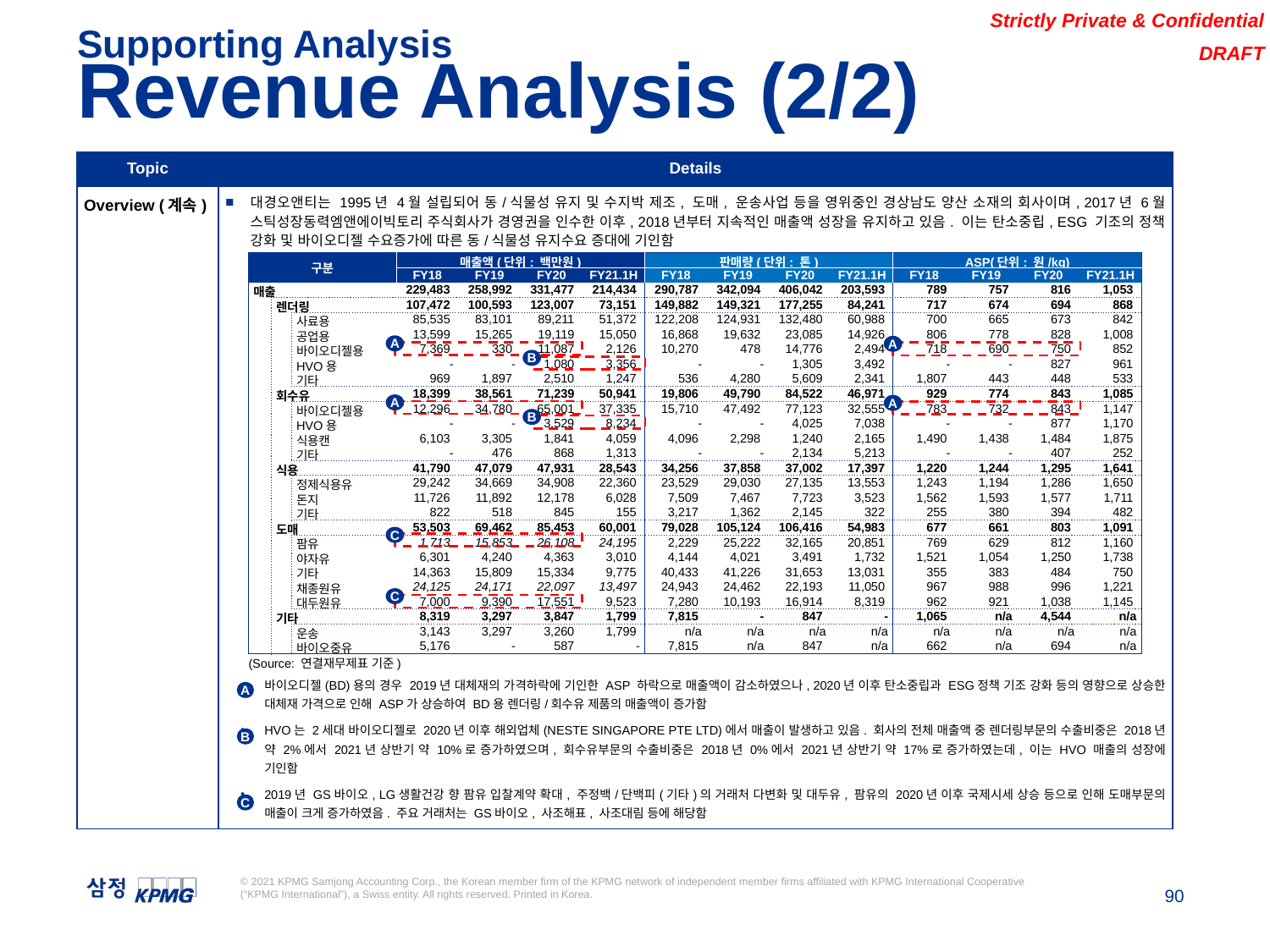

Supporting Analysis
Revenue Analysis (2/2)
| Topic | Details |
| --- | --- |
| Overview (계속) | 대경오앤티는 1995년 4월 설립되어 동/식물성 유지 및 수지박 제조, 도매, 운송사업 등을 영위중인 경상남도 양산 소재의 회사이며, 2017년 6월 스틱성장동력엠앤에이빅토리 주식회사가 경영권을 인수한 이후, 2018년부터 지속적인 매출액 성장을 유지하고 있음. 이는 탄소중립, ESG 기조의 정책 강화 및 바이오디젤 수요증가에 따른 동/식물성 유지수요 증대에 기인함 바이오디젤(BD)용의 경우 2019년 대체재의 가격하락에 기인한 ASP 하락으로 매출액이 감소하였으나, 2020년 이후 탄소중립과 ESG정책 기조 강화 등의 영향으로 상승한 대체재 가격으로 인해 ASP가 상승하여 BD용 렌더링/회수유 제품의 매출액이 증가함 HVO는 2세대 바이오디젤로 2020년 이후 해외업체(NESTE SINGAPORE PTE LTD)에서 매출이 발생하고 있음. 회사의 전체 매출액 중 렌더링부문의 수출비중은 2018년 약 2%에서 2021년 상반기 약 10%로 증가하였으며, 회수유부문의 수출비중은 2018년 0%에서 2021년 상반기 약 17%로 증가하였는데, 이는 HVO 매출의 성장에 기인함 2019년 GS바이오, LG생활건강 향 팜유 입찰계약 확대, 주정백/단백피(기타)의 거래처 다변화 및 대두유, 팜유의 2020년 이후 국제시세 상승 등으로 인해 도매부문의 매출이 크게 증가하였음. 주요 거래처는 GS바이오, 사조해표, 사조대림 등에 해당함 |
| 구분 |  |  | 매출액(단위: 백만원) |  |  |  | 판매량(단위: 톤) |  |  |  | ASP(단위: 원/kg) |  |  |  |
| --- | --- | --- | --- | --- | --- | --- | --- | --- | --- | --- | --- | --- | --- | --- |
|  |  |  | FY18 | FY19 | FY20 | FY21.1H | FY18 | FY19 | FY20 | FY21.1H | FY18 | FY19 | FY20 | FY21.1H |
| 매출 |  |  | 229,483 | 258,992 | 331,477 | 214,434 | 290,787 | 342,094 | 406,042 | 203,593 | 789 | 757 | 816 | 1,053 |
|  | 렌더링 |  | 107,472 | 100,593 | 123,007 | 73,151 | 149,882 | 149,321 | 177,255 | 84,241 | 717 | 674 | 694 | 868 |
|  |  | 사료용 | 85,535 | 83,101 | 89,211 | 51,372 | 122,208 | 124,931 | 132,480 | 60,988 | 700 | 665 | 673 | 842 |
|  |  | 공업용 | 13,599 | 15,265 | 19,119 | 15,050 | 16,868 | 19,632 | 23,085 | 14,926 | 806 | 778 | 828 | 1,008 |
|  |  | 바이오디젤용 | 7,369 | 330 | 11,087 | 2,126 | 10,270 | 478 | 14,776 | 2,494 | 718 | 690 | 750 | 852 |
|  |  | HVO용 | - | - | 1,080 | 3,356 | - | - | 1,305 | 3,492 | - | - | 827 | 961 |
|  |  | 기타 | 969 | 1,897 | 2,510 | 1,247 | 536 | 4,280 | 5,609 | 2,341 | 1,807 | 443 | 448 | 533 |
|  | 회수유 |  | 18,399 | 38,561 | 71,239 | 50,941 | 19,806 | 49,790 | 84,522 | 46,971 | 929 | 774 | 843 | 1,085 |
|  |  | 바이오디젤용 | 12,296 | 34,780 | 65,001 | 37,335 | 15,710 | 47,492 | 77,123 | 32,555 | 783 | 732 | 843 | 1,147 |
|  |  | HVO용 | - | - | 3,529 | 8,234 | - | - | 4,025 | 7,038 | - | - | 877 | 1,170 |
|  |  | 식용캔 | 6,103 | 3,305 | 1,841 | 4,059 | 4,096 | 2,298 | 1,240 | 2,165 | 1,490 | 1,438 | 1,484 | 1,875 |
|  |  | 기타 | - | 476 | 868 | 1,313 | - | - | 2,134 | 5,213 | - | - | 407 | 252 |
|  | 식용 |  | 41,790 | 47,079 | 47,931 | 28,543 | 34,256 | 37,858 | 37,002 | 17,397 | 1,220 | 1,244 | 1,295 | 1,641 |
|  |  | 정제식용유 | 29,242 | 34,669 | 34,908 | 22,360 | 23,529 | 29,030 | 27,135 | 13,553 | 1,243 | 1,194 | 1,286 | 1,650 |
|  |  | 돈지 | 11,726 | 11,892 | 12,178 | 6,028 | 7,509 | 7,467 | 7,723 | 3,523 | 1,562 | 1,593 | 1,577 | 1,711 |
|  |  | 기타 | 822 | 518 | 845 | 155 | 3,217 | 1,362 | 2,145 | 322 | 255 | 380 | 394 | 482 |
|  | 도매 |  | 53,503 | 69,462 | 85,453 | 60,001 | 79,028 | 105,124 | 106,416 | 54,983 | 677 | 661 | 803 | 1,091 |
|  |  | 팜유 | 1,713 | 15,853 | 26,108 | 24,195 | 2,229 | 25,222 | 32,165 | 20,851 | 769 | 629 | 812 | 1,160 |
|  |  | 야자유 | 6,301 | 4,240 | 4,363 | 3,010 | 4,144 | 4,021 | 3,491 | 1,732 | 1,521 | 1,054 | 1,250 | 1,738 |
|  |  | 기타 | 14,363 | 15,809 | 15,334 | 9,775 | 40,433 | 41,226 | 31,653 | 13,031 | 355 | 383 | 484 | 750 |
|  |  | 채종원유 | 24,125 | 24,171 | 22,097 | 13,497 | 24,943 | 24,462 | 22,193 | 11,050 | 967 | 988 | 996 | 1,221 |
|  |  | 대두원유 | 7,000 | 9,390 | 17,551 | 9,523 | 7,280 | 10,193 | 16,914 | 8,319 | 962 | 921 | 1,038 | 1,145 |
|  | 기타 |  | 8,319 | 3,297 | 3,847 | 1,799 | 7,815 | - | 847 | - | 1,065 | n/a | 4,544 | n/a |
|  |  | 운송 | 3,143 | 3,297 | 3,260 | 1,799 | n/a | n/a | n/a | n/a | n/a | n/a | n/a | n/a |
|  |  | 바이오중유 | 5,176 | - | 587 | - | 7,815 | n/a | 847 | n/a | 662 | n/a | 694 | n/a |
A
A

B

A
A

B

C

C

(Source: 연결재무제표 기준)
A
B
C